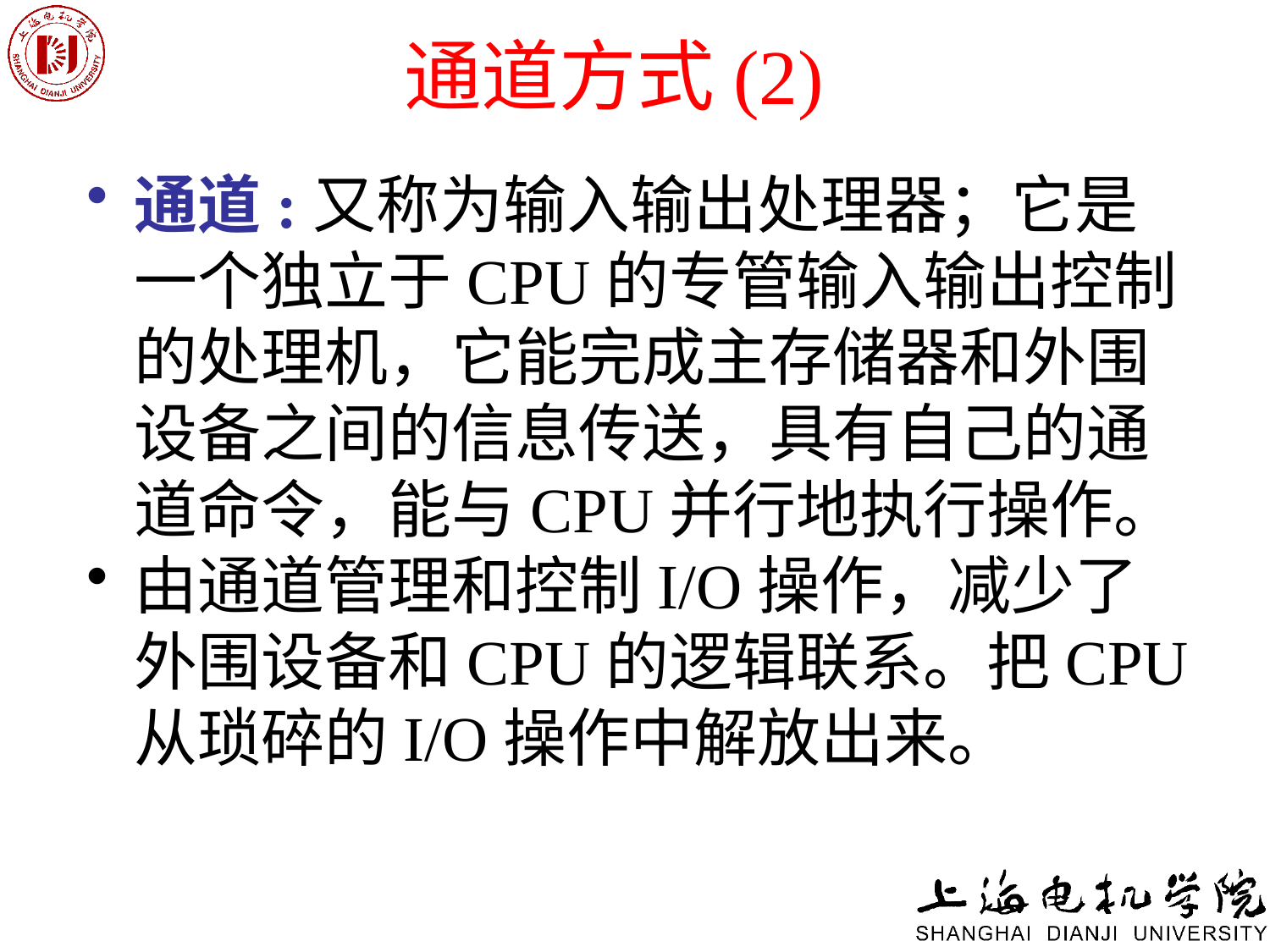

# 通道方式(2)
通道:又称为输入输出处理器；它是一个独立于CPU的专管输入输出控制的处理机，它能完成主存储器和外围设备之间的信息传送，具有自己的通道命令，能与CPU并行地执行操作。
由通道管理和控制I/O操作，减少了外围设备和CPU的逻辑联系。把CPU从琐碎的I/O操作中解放出来。